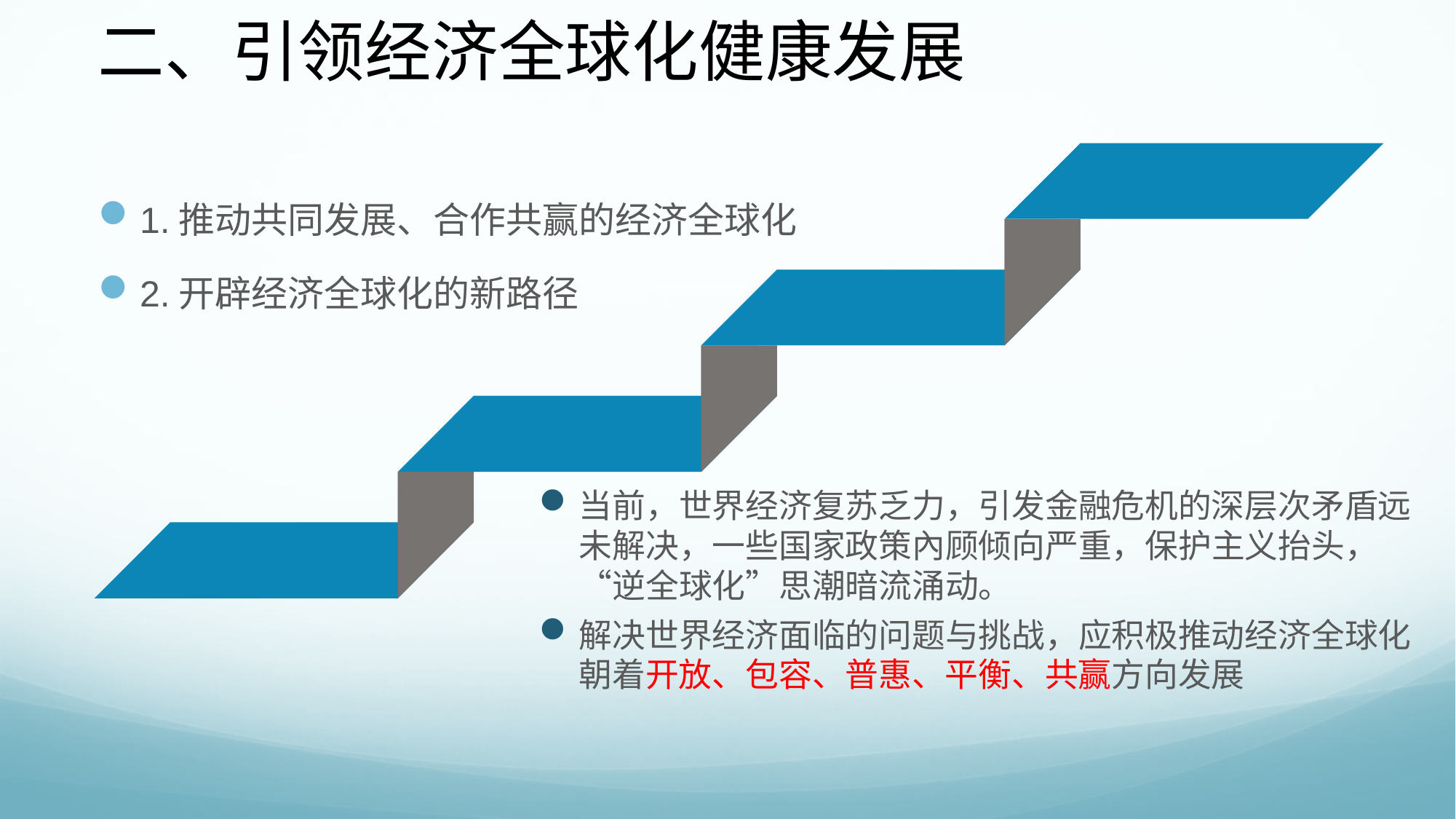

二、引领经济全球化健康发展

1.推动共同发展、合作共赢的经济全球化
2.开辟经济全球化的新路径

当前，世界经济复苏乏力，引发金融危机的深层次矛盾远未解决，一些国家政策內顾倾向严重，保护主义抬头，“逆全球化”思潮暗流涌动。
解决世界经济面临的问题与挑战，应积极推动经济全球化朝着开放、包容、普惠、平衡、共赢方向发展